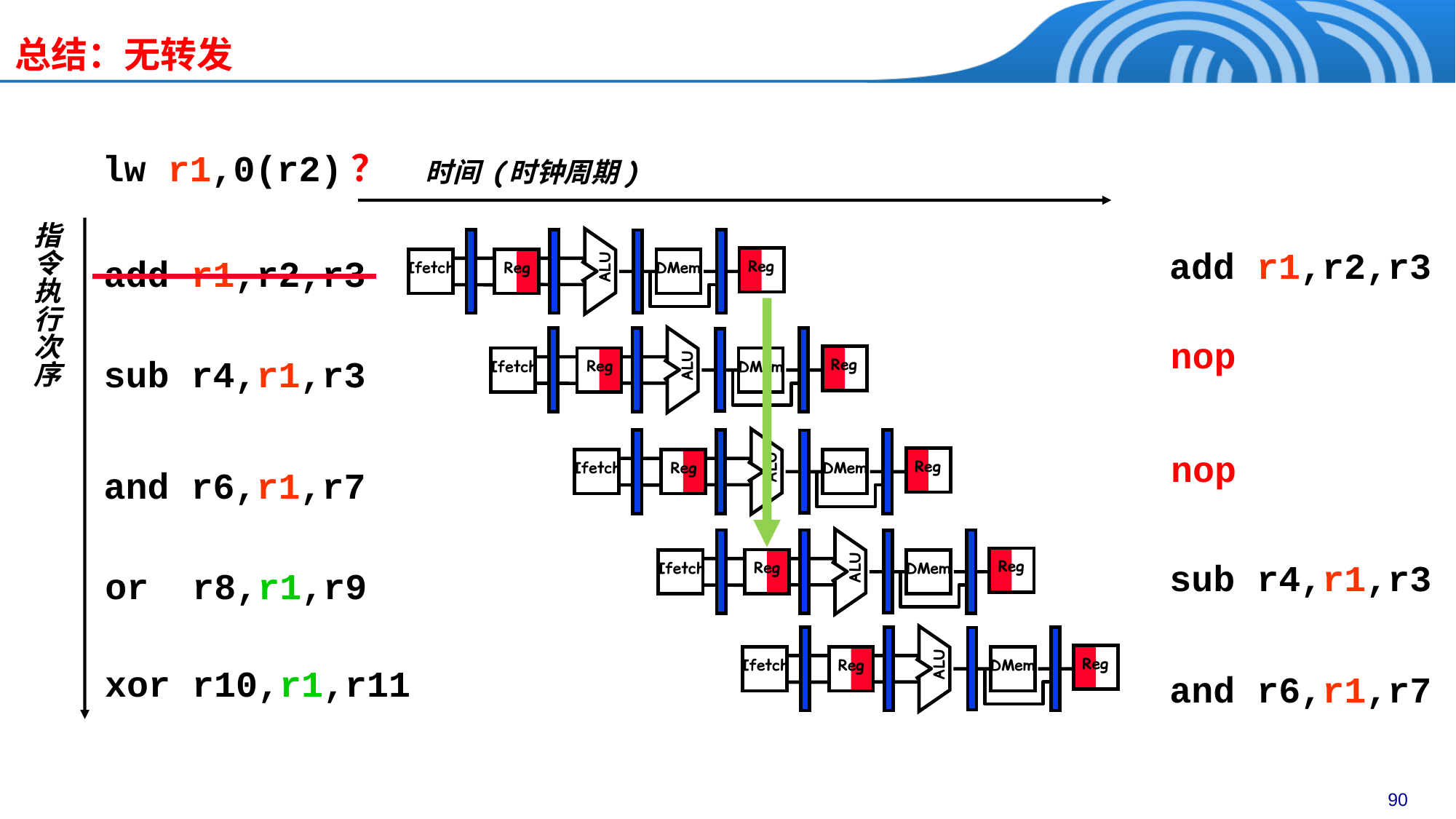

总结：无转发
lw r1,0(r2)？
时间 (时钟周期)

指
令
执
行
次
序
add r1,r2,r3
sub r4,r1,r3
and r6,r1,r7
or  r8,r1,r9
xor r10,r1,r11

ALU

Reg

Reg

Ifetch

DMem

add r1,r2,r3
nop
nop
sub r4,r1,r3
and r6,r1,r7

ALU

Reg

Reg

Ifetch

DMem

ALU

Reg

Reg

Ifetch

DMem

ALU

Reg

Reg

Ifetch

DMem

ALU

Reg

Reg

Ifetch

DMem